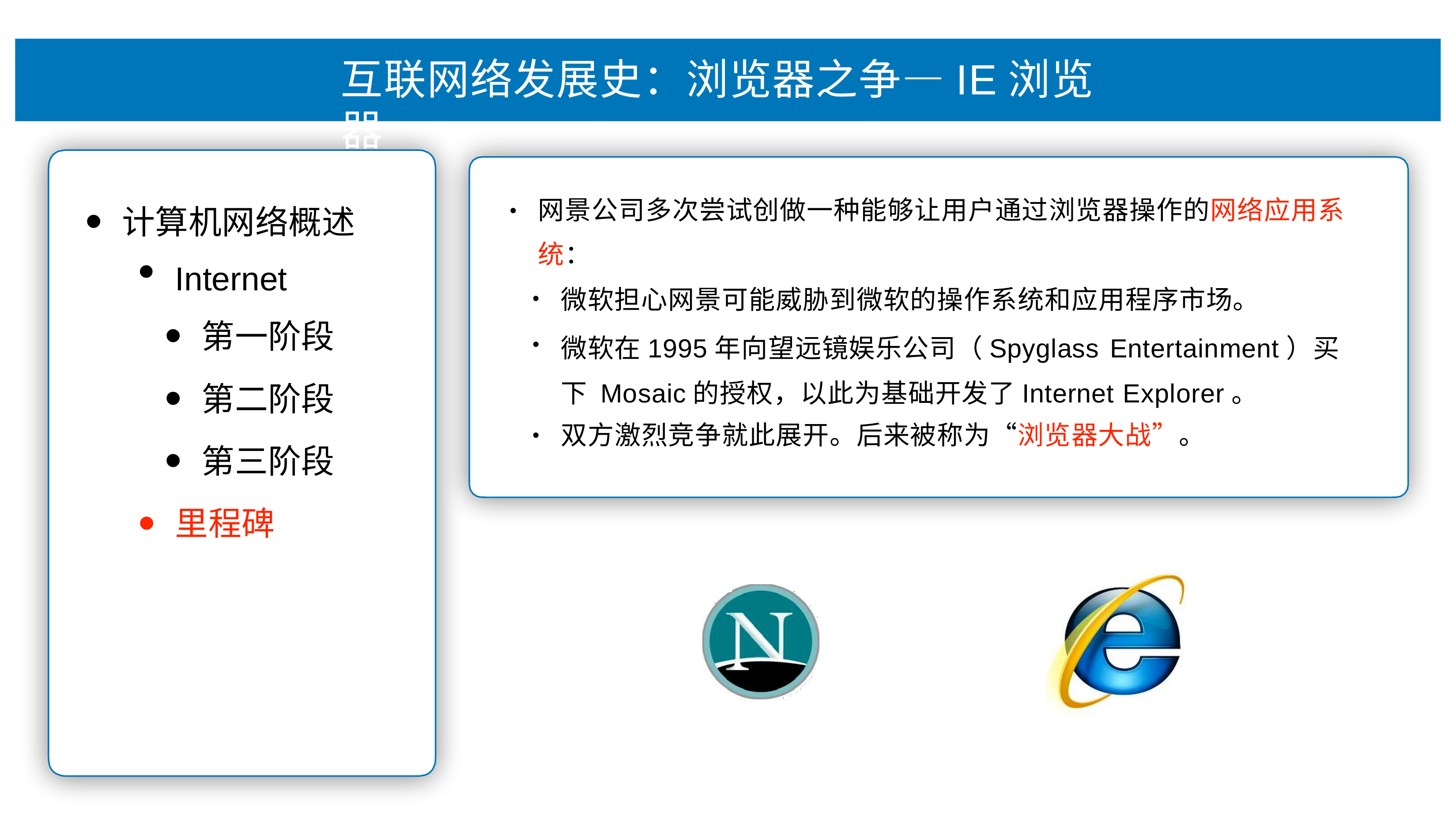

# 互联⽹络发展史：浏览器之争—IE浏览器

⽹景公司多次尝试创做⼀种能够让⽤户通过浏览器操作的⽹络应⽤系 统：
•
计算机⽹络概述
Internet
第⼀阶段
第⼆阶段
第三阶段
⾥程碑
微软担⼼⽹景可能威胁到微软的操作系统和应⽤程序市场。
微软在1995年向望远镜娱乐公司（Spyglass Entertainment）买下 Mosaic的授权，以此为基础开发了Internet Explorer。
双⽅激烈竞争就此展开。后来被称为“浏览器⼤战”。
•
•